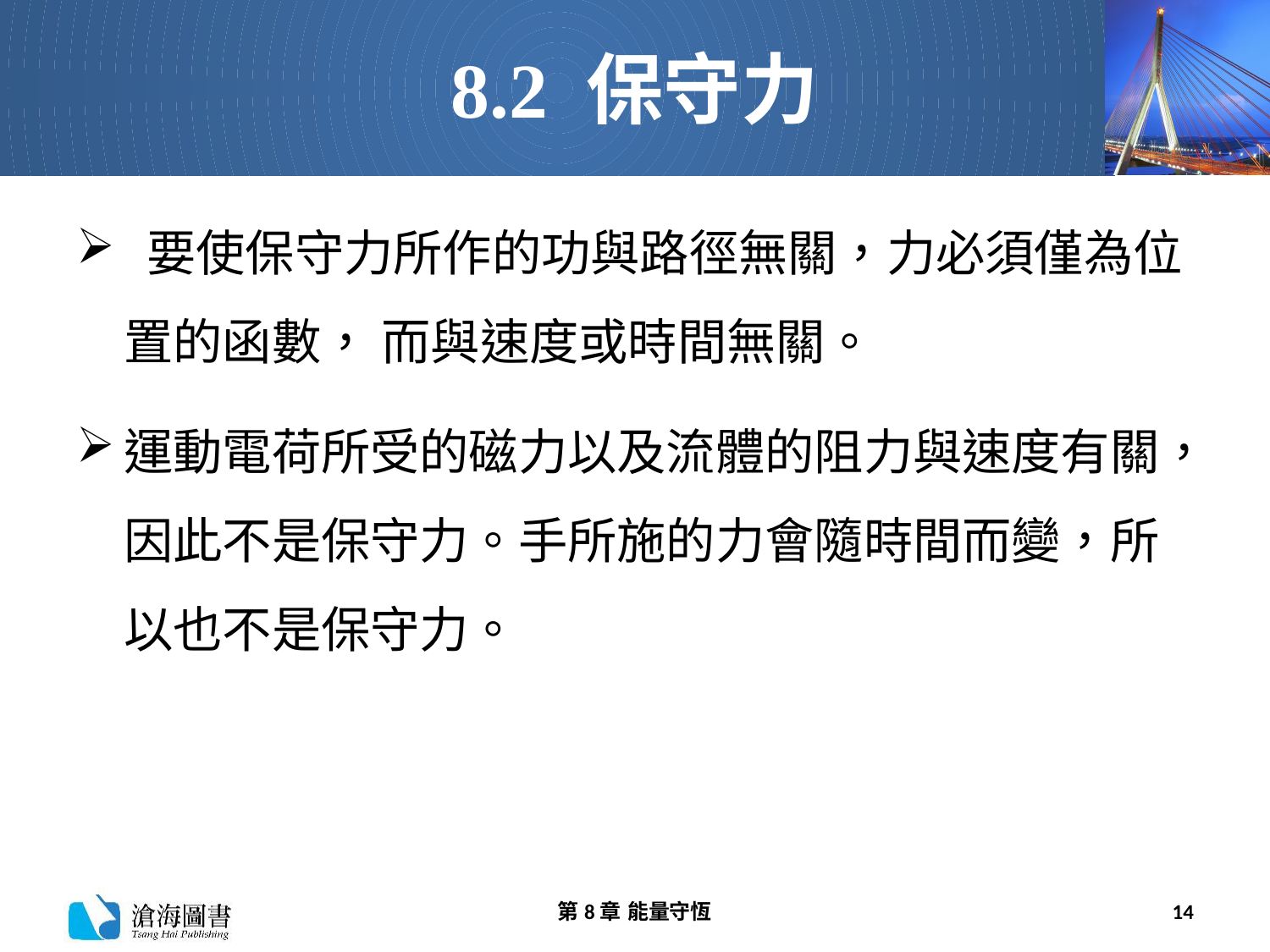

# 8.2 保守力
 要使保守力所作的功與路徑無關，力必須僅為位置的函數， 而與速度或時間無關。
運動電荷所受的磁力以及流體的阻力與速度有關，因此不是保守力。手所施的力會隨時間而變，所以也不是保守力。

第8章 能量守恆
14